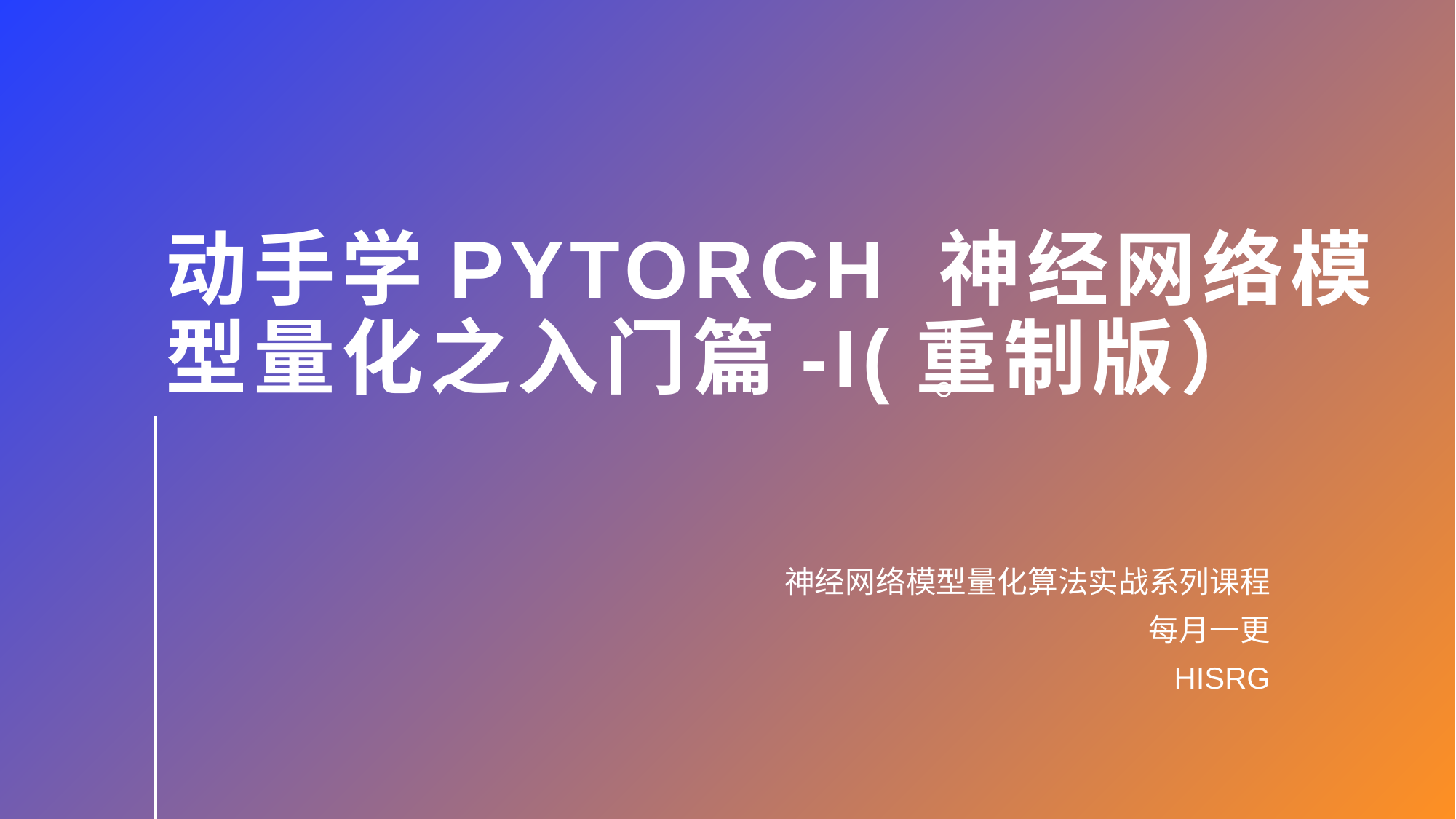

# 动手学PYTORCH 神经网络模型量化之入门篇-I(重制版）
神经网络模型量化算法实战系列课程
每月一更
HISRG